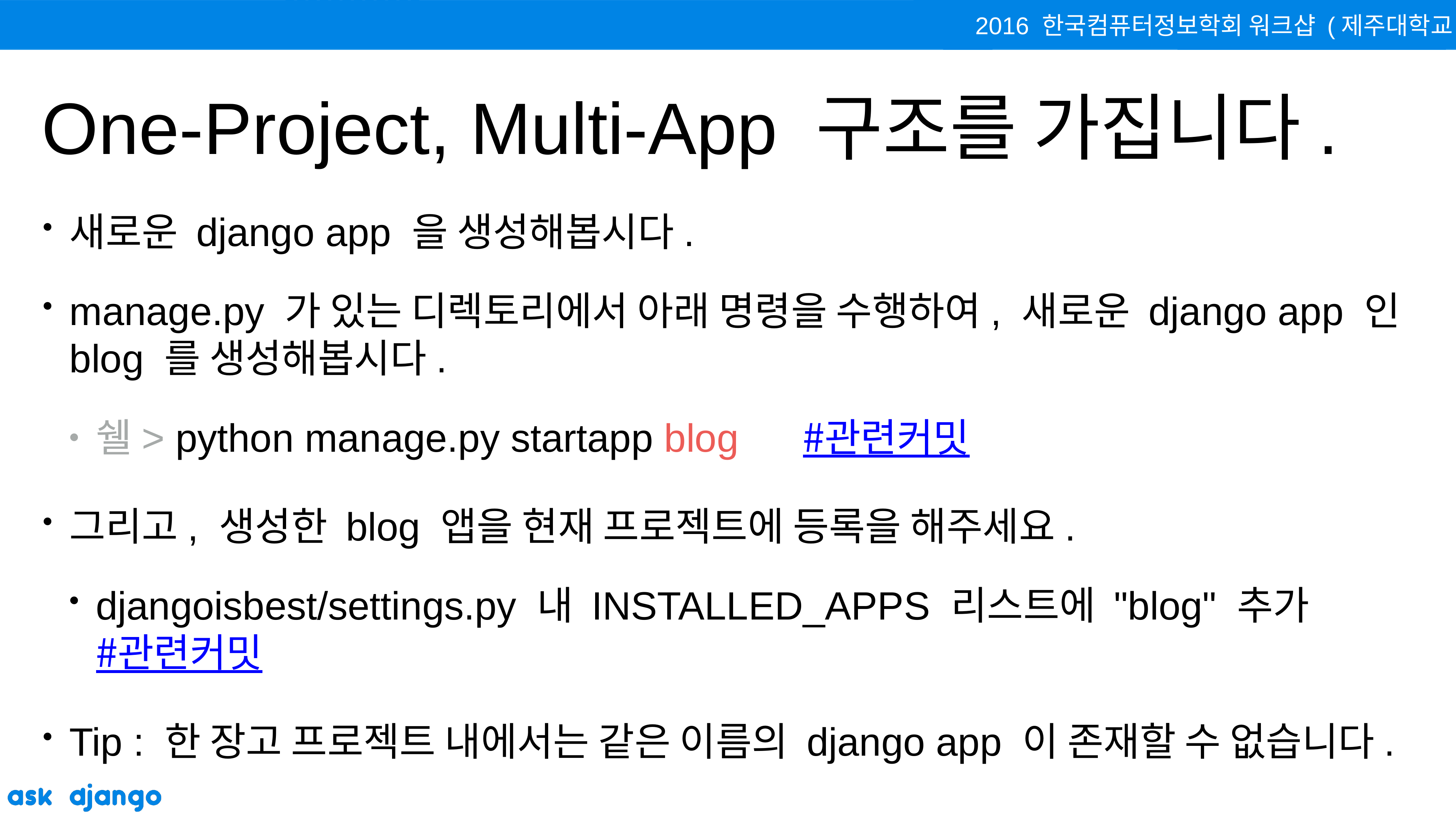

# One-Project, Multi-App 구조를 가집니다.
새로운 django app 을 생성해봅시다.
manage.py 가 있는 디렉토리에서 아래 명령을 수행하여, 새로운 django app 인 blog 를 생성해봅시다.
쉘> python manage.py startapp blog     #관련커밋
그리고, 생성한 blog 앱을 현재 프로젝트에 등록을 해주세요.
djangoisbest/settings.py 내 INSTALLED_APPS 리스트에 "blog" 추가  #관련커밋
Tip : 한 장고 프로젝트 내에서는 같은 이름의 django app 이 존재할 수 없습니다.